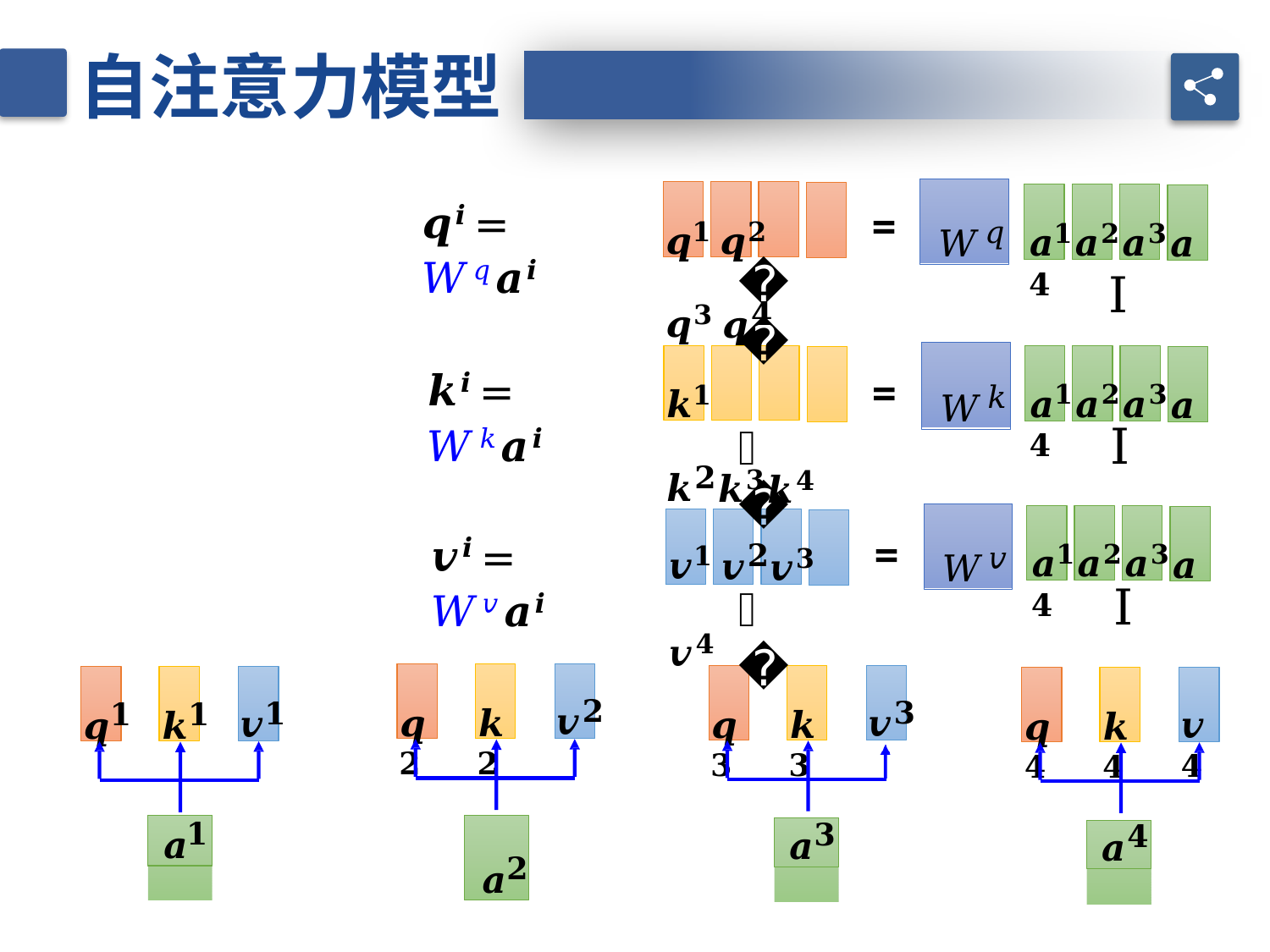

自注意力模型

𝒒𝟏 𝒒𝟐 𝒒𝟑 𝒒𝟒

𝑊𝑞
𝒂𝟏𝒂𝟐𝒂𝟑𝒂𝟒

𝒒𝒊 = 𝑊𝑞𝒂𝒊
=
𝑄
I
𝒂𝟏𝒂𝟐𝒂𝟑𝒂𝟒
𝒌𝟏 𝒌𝟐𝒌𝟑𝒌𝟒

𝑊𝑘

𝒌𝒊 = 𝑊𝑘𝒂𝒊
=
I
𝐾
𝒂𝟏𝒂𝟐𝒂𝟑𝒂𝟒
𝒗𝟏 𝒗𝟐𝒗𝟑 𝒗𝟒

𝑊𝑣

=
𝒗𝒊 = 𝑊𝑣𝒂𝒊
I
𝑉
𝒗𝟐
𝒒𝟐
𝒌𝟐
𝒗𝟑
𝒗𝟏
𝒒𝟑
𝒌𝟑
𝒗𝟒
𝒒𝟏
𝒌𝟏
𝒒𝟒
𝒌𝟒

𝒂𝟏

𝒂𝟐

𝒂𝟑

𝒂𝟒